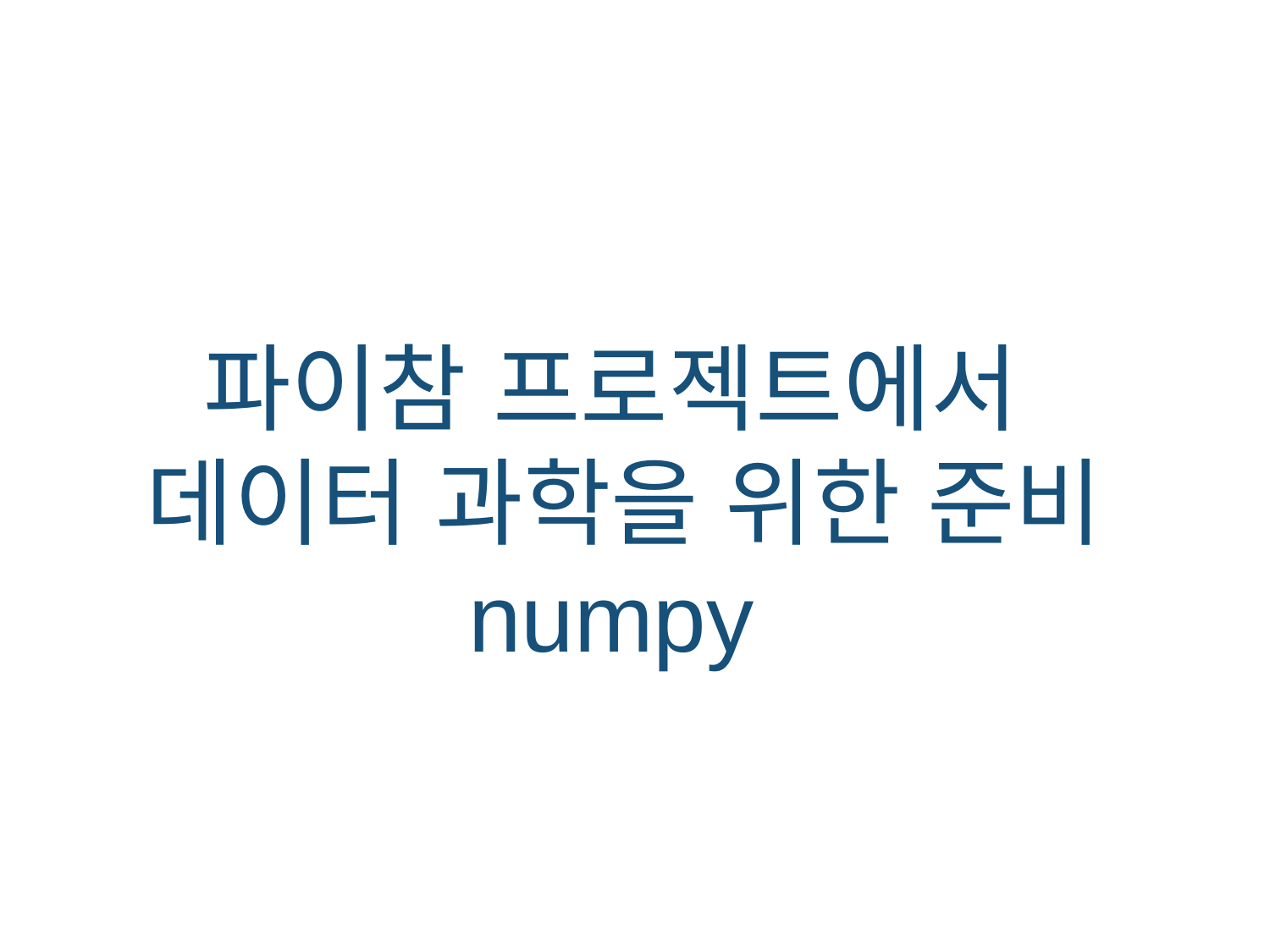

파이참 프로젝트에서
데이터 과학을 위한 준비
numpy